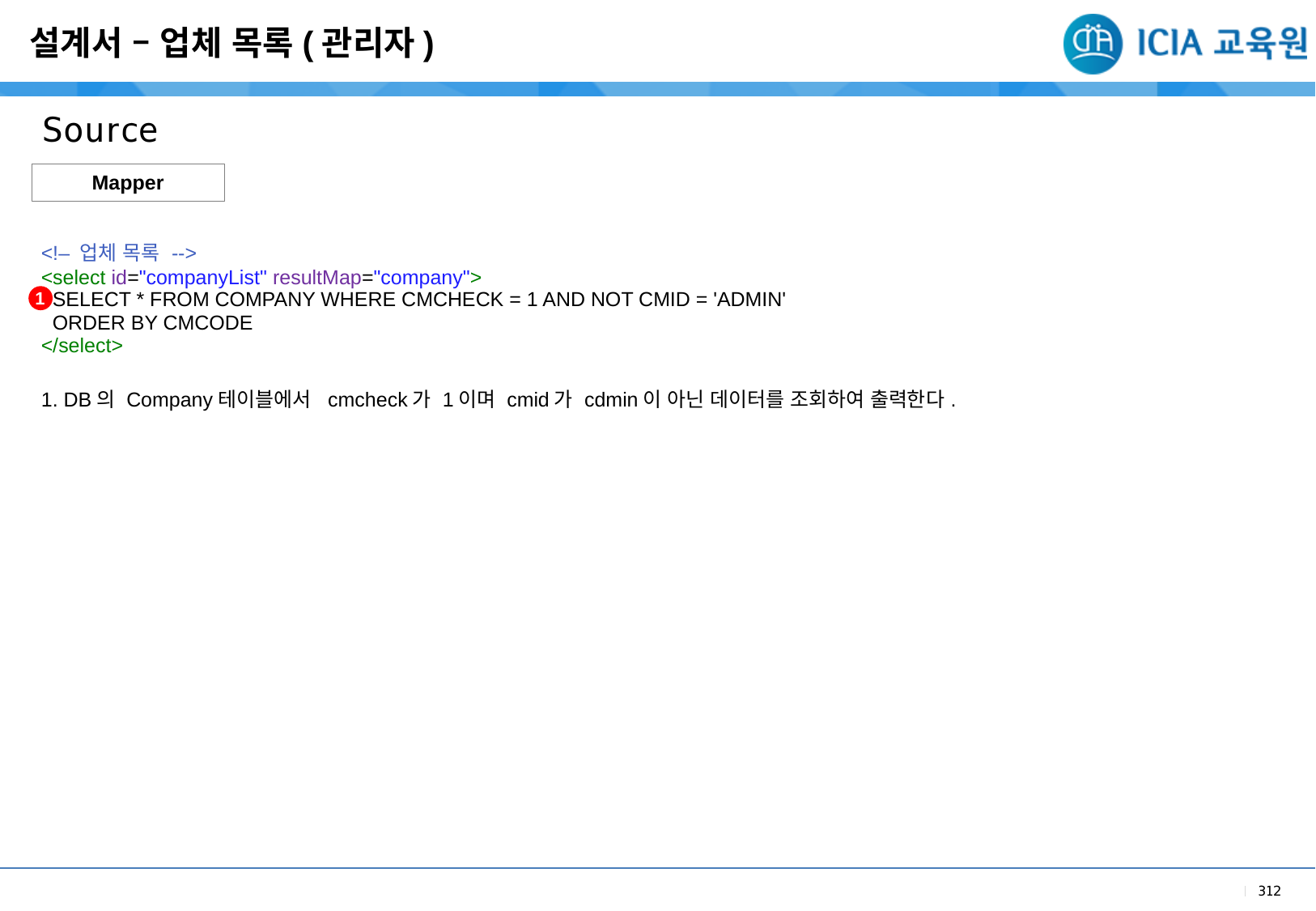

설계서 – 업체 목록(관리자)
Source
Mapper
| <!– 업체 목록 --> <select id="companyList" resultMap="company"> SELECT \* FROM COMPANY WHERE CMCHECK = 1 AND NOT CMID = 'ADMIN' ORDER BY CMCODE </select> |
| --- |
| 1. DB의 Company테이블에서 cmcheck가 1이며 cmid가 cdmin이 아닌 데이터를 조회하여 출력한다. |
1